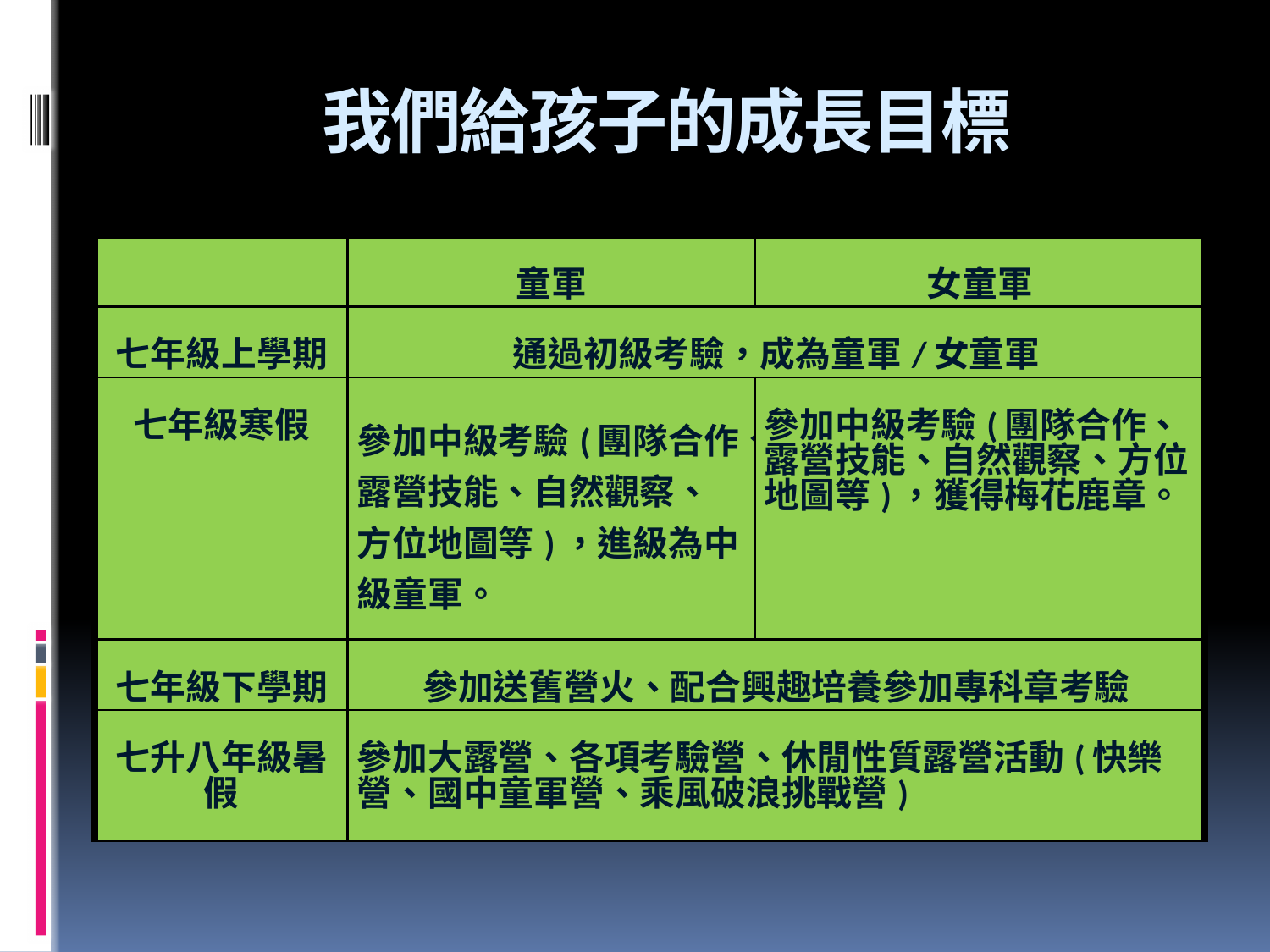

# 我們給孩子的成長目標
|  | 童軍 | 女童軍 |
| --- | --- | --- |
| 七年級上學期 | 通過初級考驗，成為童軍/女童軍 |  |
| 七年級寒假 | 參加中級考驗(團隊合作、露營技能、自然觀察、方位地圖等)，進級為中級童軍。 | 參加中級考驗(團隊合作、露營技能、自然觀察、方位地圖等)，獲得梅花鹿章。 |
| 七年級下學期 | 參加送舊營火、配合興趣培養參加專科章考驗 |  |
| 七升八年級暑假 | 參加大露營、各項考驗營、休閒性質露營活動(快樂營、國中童軍營、乘風破浪挑戰營) |  |